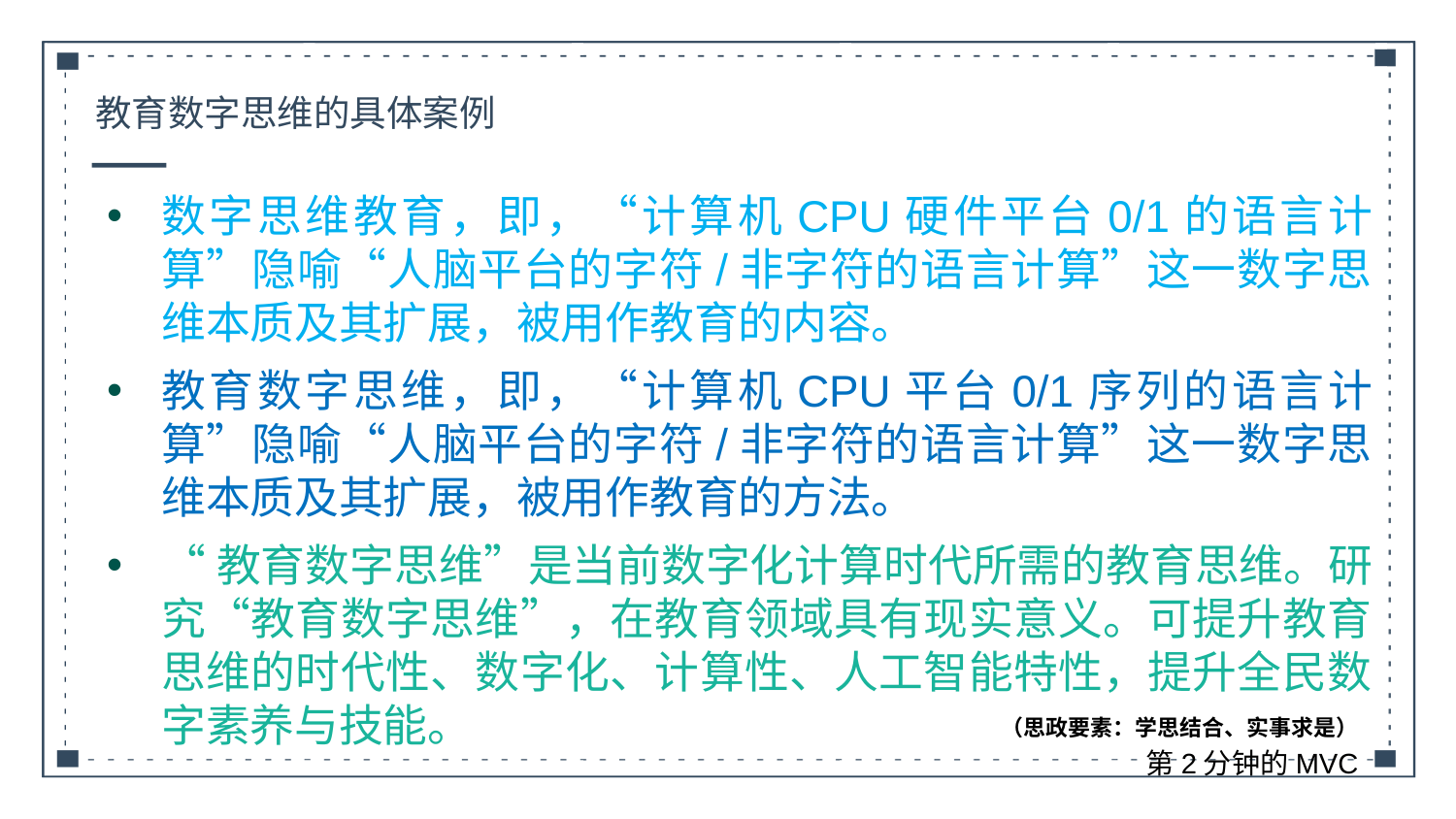

教育数字思维的具体案例
数字思维教育，即，“计算机CPU硬件平台0/1的语言计算”隐喻“人脑平台的字符/非字符的语言计算”这一数字思维本质及其扩展，被用作教育的内容。
教育数字思维，即，“计算机CPU平台0/1序列的语言计算”隐喻“人脑平台的字符/非字符的语言计算”这一数字思维本质及其扩展，被用作教育的方法。
“教育数字思维”是当前数字化计算时代所需的教育思维。研究“教育数字思维”，在教育领域具有现实意义。可提升教育思维的时代性、数字化、计算性、人工智能特性，提升全民数字素养与技能。

（思政要素：学思结合、实事求是）
第2分钟的MVC